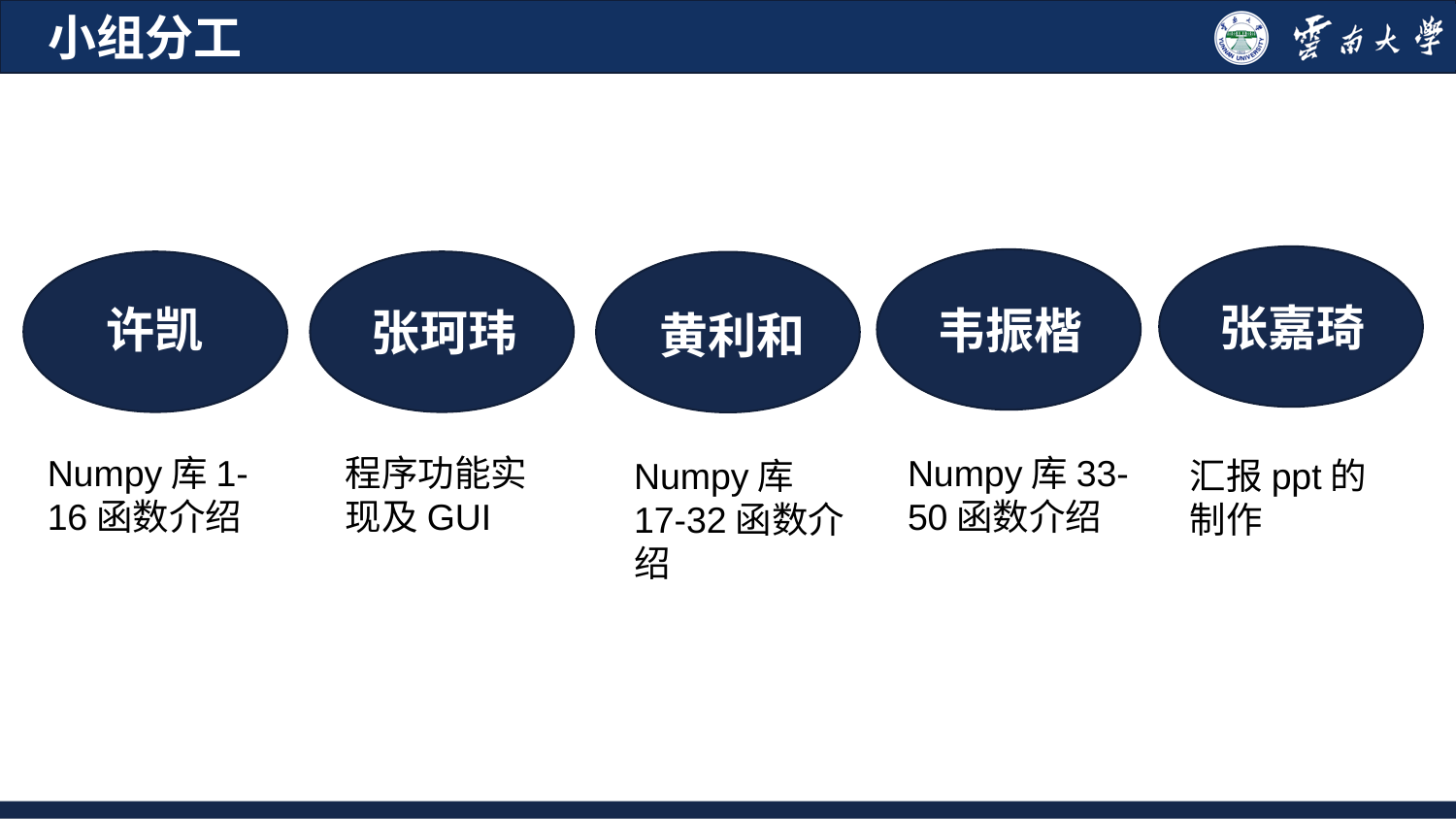

小组分工

张嘉琦
许凯
韦振楷
张珂玮
黄利和
Numpy库1-16函数介绍
程序功能实现及GUI
Numpy库33-50函数介绍
Numpy库17-32函数介绍
汇报ppt的制作